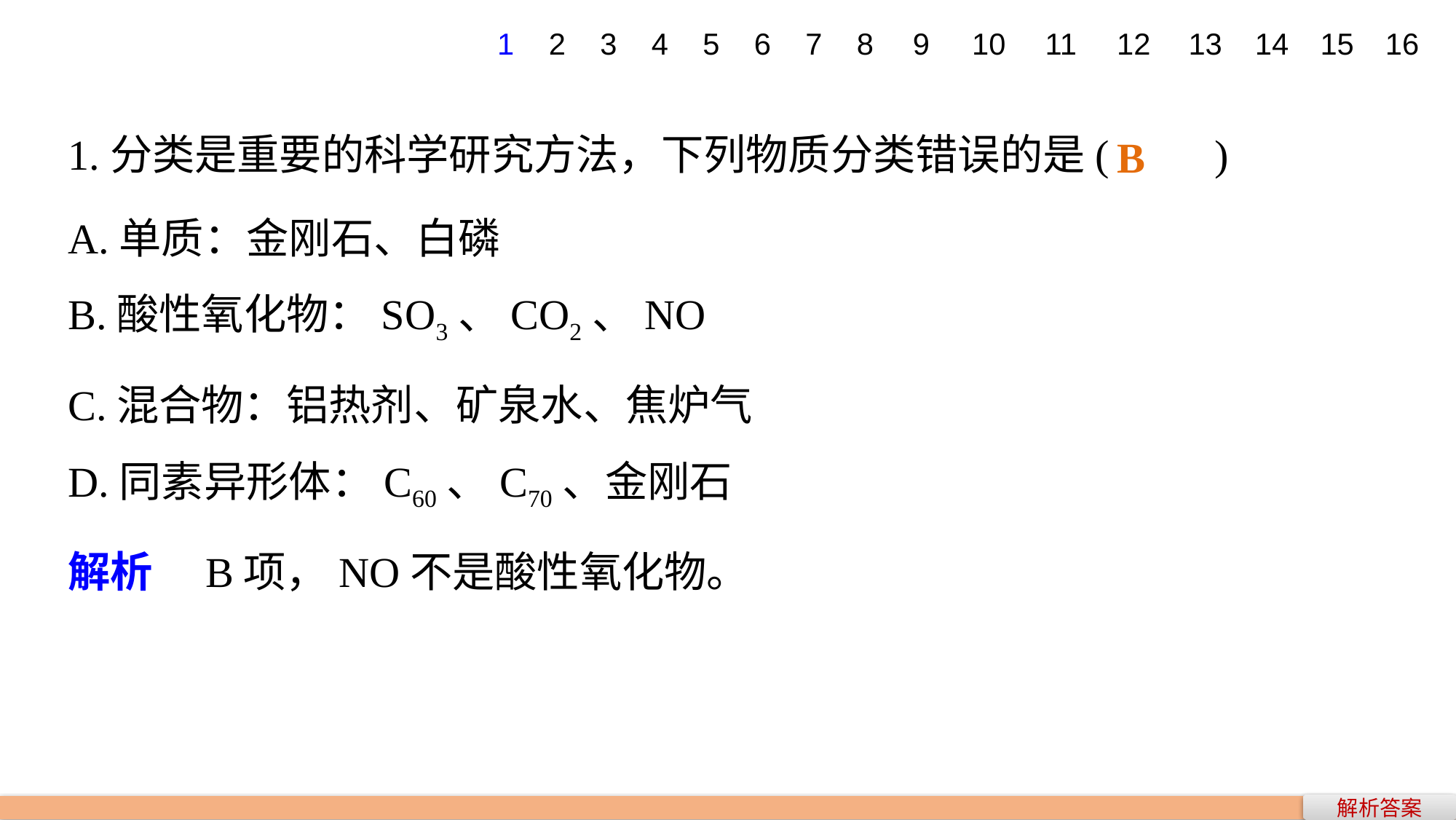

1
2
3
4
5
6
7
8
9
10
11
12
13
14
15
16
1.分类是重要的科学研究方法，下列物质分类错误的是(　　)
A.单质：金刚石、白磷
B.酸性氧化物：SO3、CO2、NO
C.混合物：铝热剂、矿泉水、焦炉气
D.同素异形体：C60、C70、金刚石
解析　B项，NO不是酸性氧化物。
B
解析答案